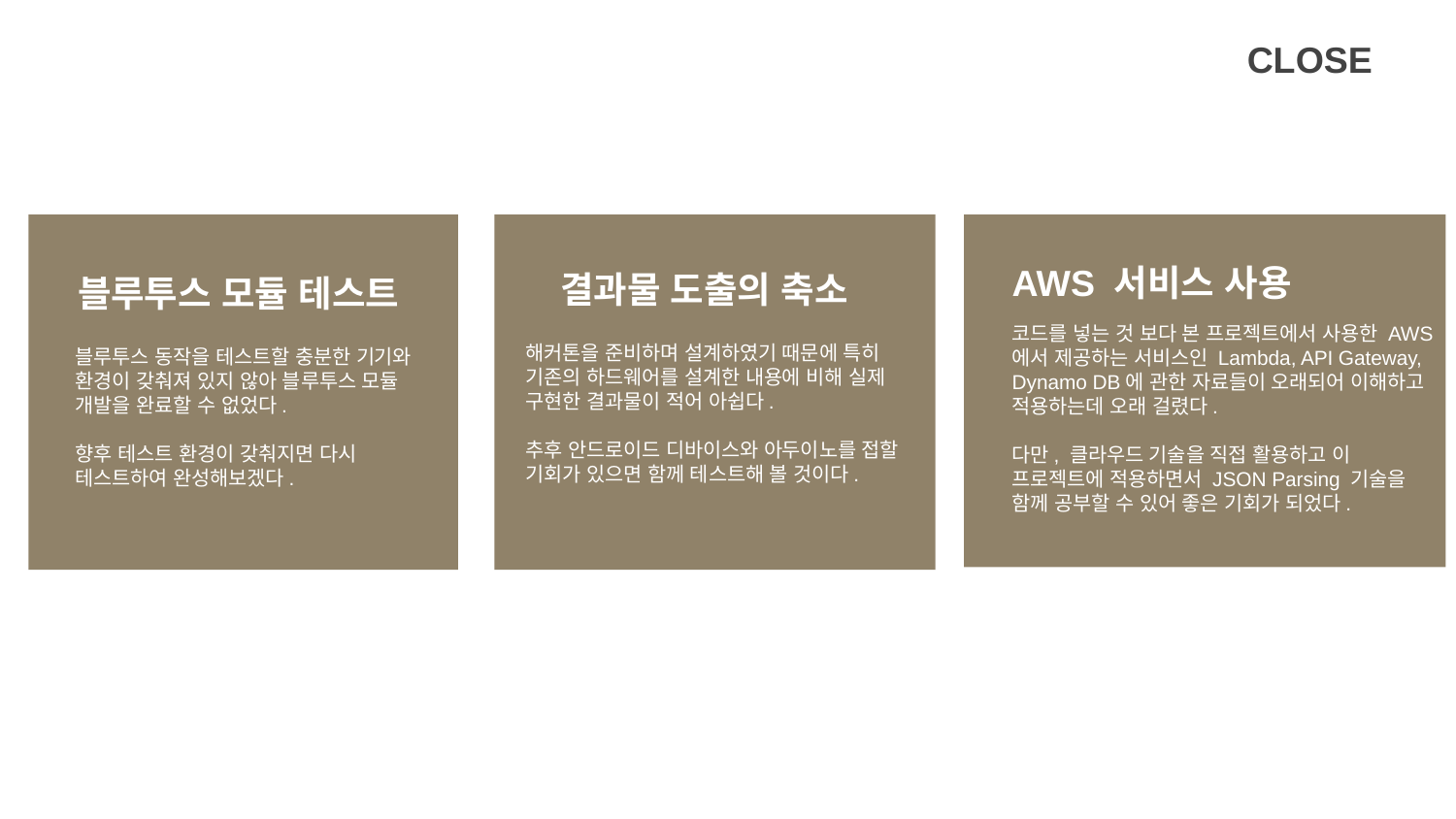

CLOSE

AWS 서비스 사용
결과물 도출의 축소
# 블루투스 모듈 테스트
코드를 넣는 것 보다 본 프로젝트에서 사용한 AWS에서 제공하는 서비스인 Lambda, API Gateway, Dynamo DB에 관한 자료들이 오래되어 이해하고 적용하는데 오래 걸렸다.

다만, 클라우드 기술을 직접 활용하고 이 프로젝트에 적용하면서 JSON Parsing 기술을 함께 공부할 수 있어 좋은 기회가 되었다.
해커톤을 준비하며 설계하였기 때문에 특히 기존의 하드웨어를 설계한 내용에 비해 실제 구현한 결과물이 적어 아쉽다.

추후 안드로이드 디바이스와 아두이노를 접할 기회가 있으면 함께 테스트해 볼 것이다.
블루투스 동작을 테스트할 충분한 기기와 환경이 갖춰져 있지 않아 블루투스 모듈 개발을 완료할 수 없었다.

향후 테스트 환경이 갖춰지면 다시 테스트하여 완성해보겠다.